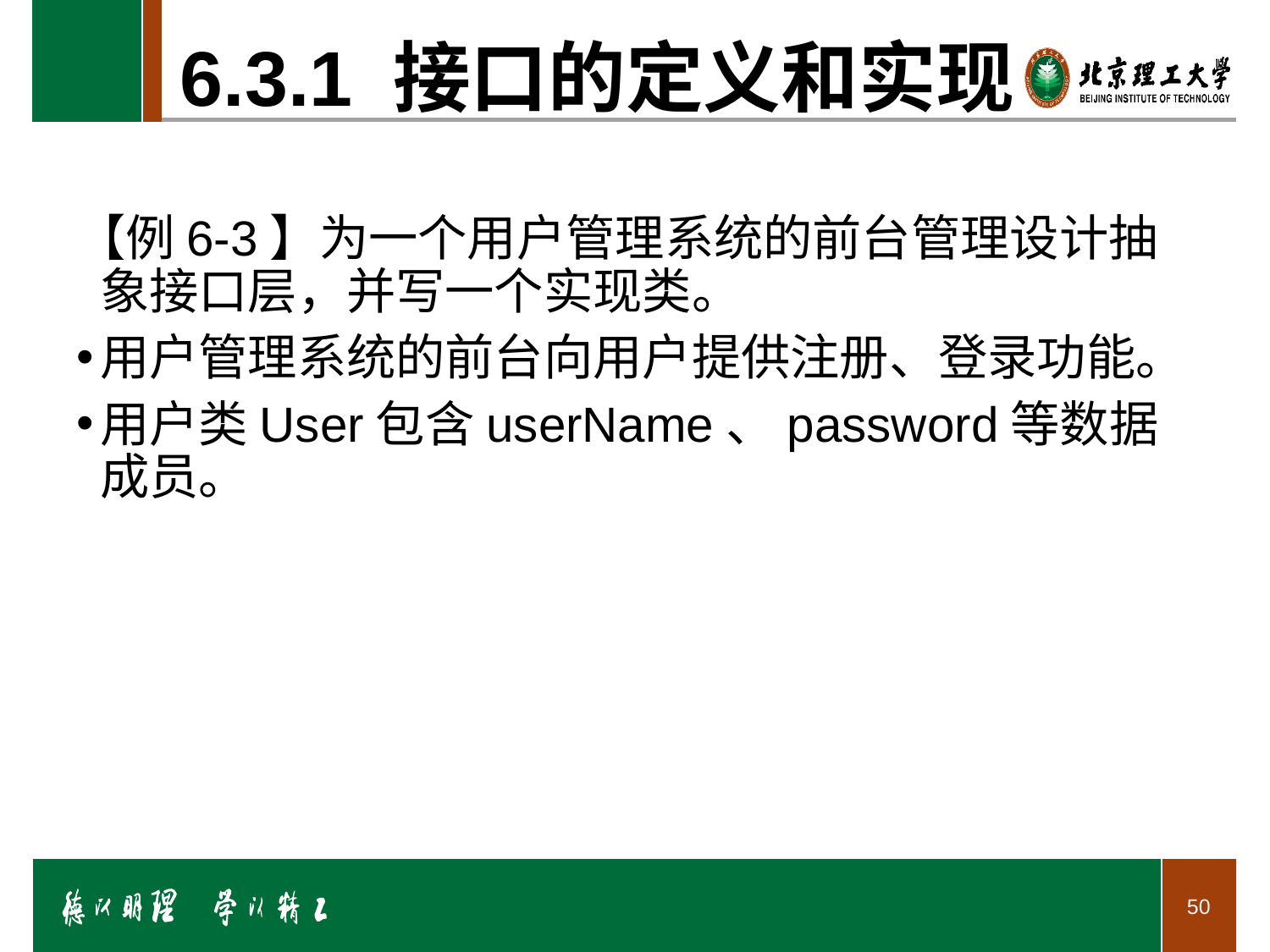

# 6.3.1 接口的定义和实现
【例6-3】为一个用户管理系统的前台管理设计抽象接口层，并写一个实现类。
用户管理系统的前台向用户提供注册、登录功能。
用户类User包含userName、password等数据成员。